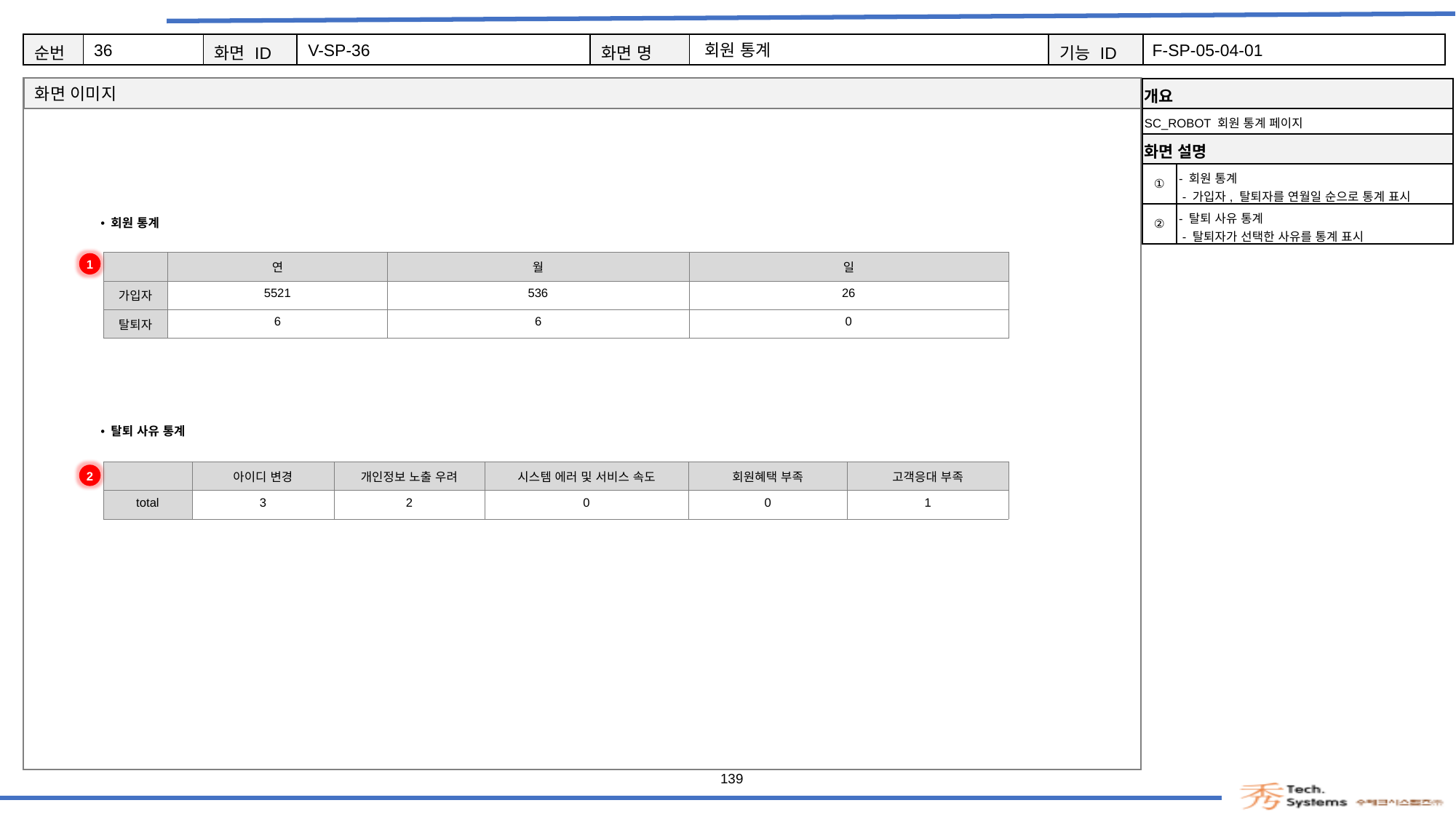

36
V-SP-36
회원 통계
F-SP-05-04-01
| 개요 |  |
| --- | --- |
| SC\_ROBOT 회원 통계 페이지 |  |
| 화면 설명 | Description |
| ① | - 회원 통계 - 가입자, 탈퇴자를 연월일 순으로 통계 표시 |
| ② | - 탈퇴 사유 통계 - 탈퇴자가 선택한 사유를 통계 표시 |
회원 통계
1

|  | 연 | 월 | 일 |
| --- | --- | --- | --- |
| 가입자 | 5521 | 536 | 26 |
| 탈퇴자 | 6 | 6 | 0 |
탈퇴 사유 통계
|  | 아이디 변경 | 개인정보 노출 우려 | 시스템 에러 및 서비스 속도 | 회원혜택 부족 | 고객응대 부족 |
| --- | --- | --- | --- | --- | --- |
| total | 3 | 2 | 0 | 0 | 1 |
2